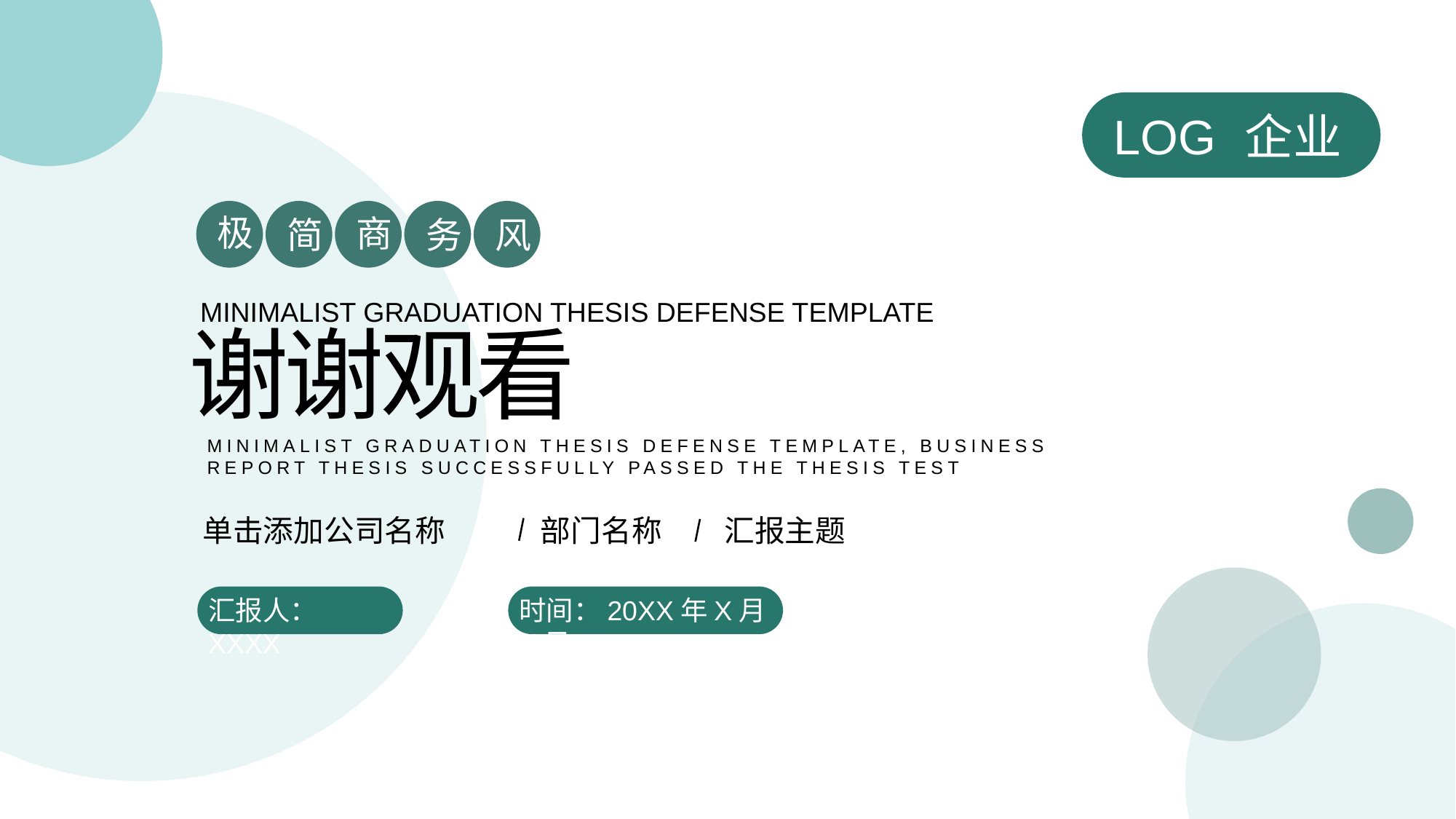

LOGO
企业

极
商
简
务
风
MINIMALIST GRADUATION THESIS DEFENSE TEMPLATE
谢谢观看
MINIMALIST GRADUATION THESIS DEFENSE TEMPLATE, BUSINESS REPORT THESIS SUCCESSFULLY PASSED THE THESIS TEST

单击添加公司名称
部门名称
汇报主题

汇报人：XXXX

时间：20XX年X月X日